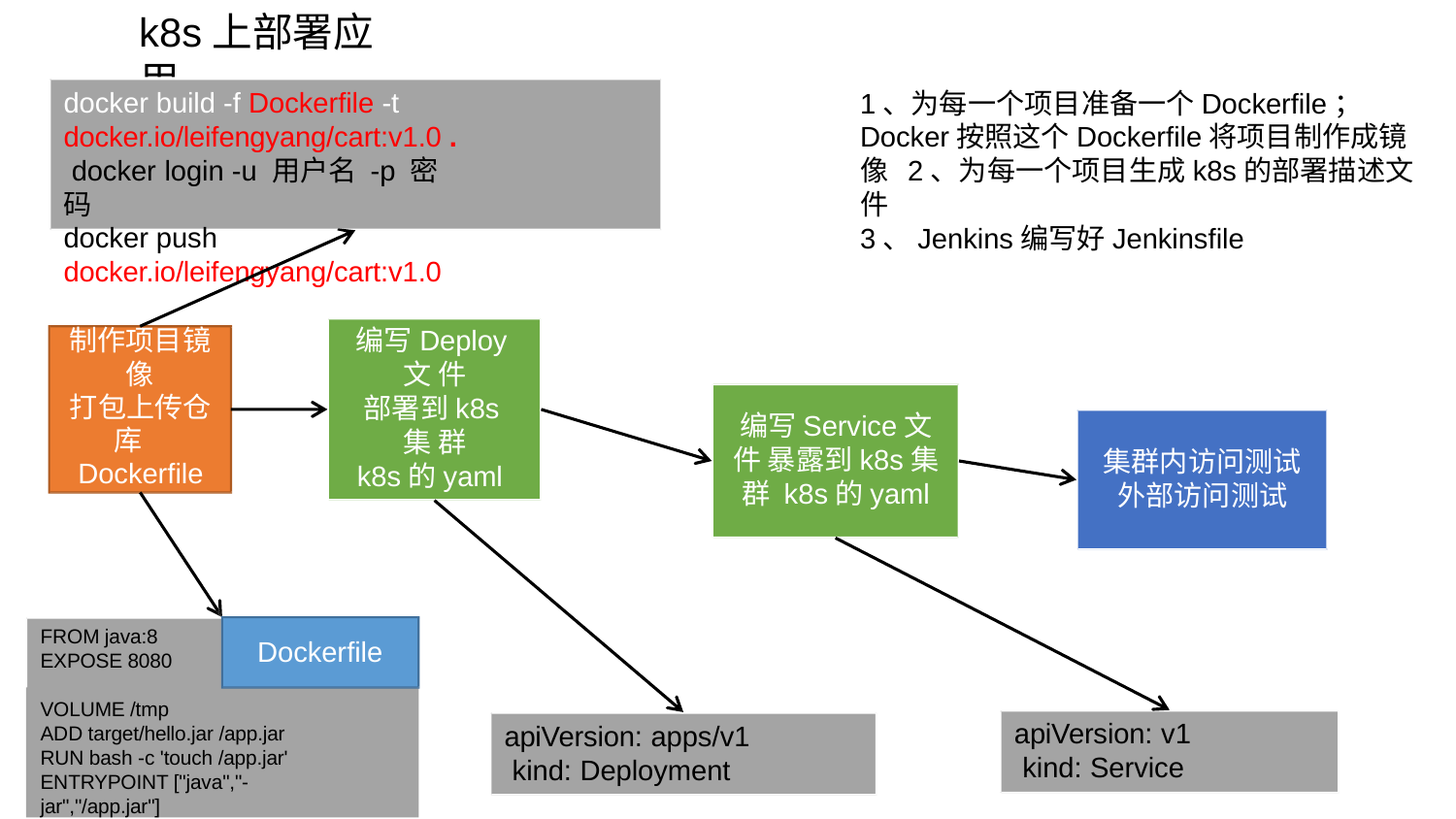

# k8s上部署应用

docker build -f Dockerfile -t  docker.io/leifengyang/cart:v1.0 .  docker login -u 用户名 -p 密码
docker push docker.io/leifengyang/cart:v1.0
1、为每一个项目准备一个Dockerfile；  Docker按照这个Dockerfile将项目制作成镜像  2、为每一个项目生成k8s的部署描述文件
3、Jenkins编写好Jenkinsfile

编写Deploy文 件
部署到k8s集 群
k8s的yaml

制作项目镜
像
打包上传仓 库     Dockerfile

编写Service文件 暴露到k8s集群 k8s的yaml

集群内访问测试 外部访问测试

Dockerfile
FROM java:8  EXPOSE 8080
VOLUME /tmp
ADD target/hello.jar /app.jar  RUN bash -c 'touch /app.jar'
ENTRYPOINT ["java","-jar","/app.jar"]

apiVersion: v1  kind: Service
apiVersion: apps/v1  kind: Deployment